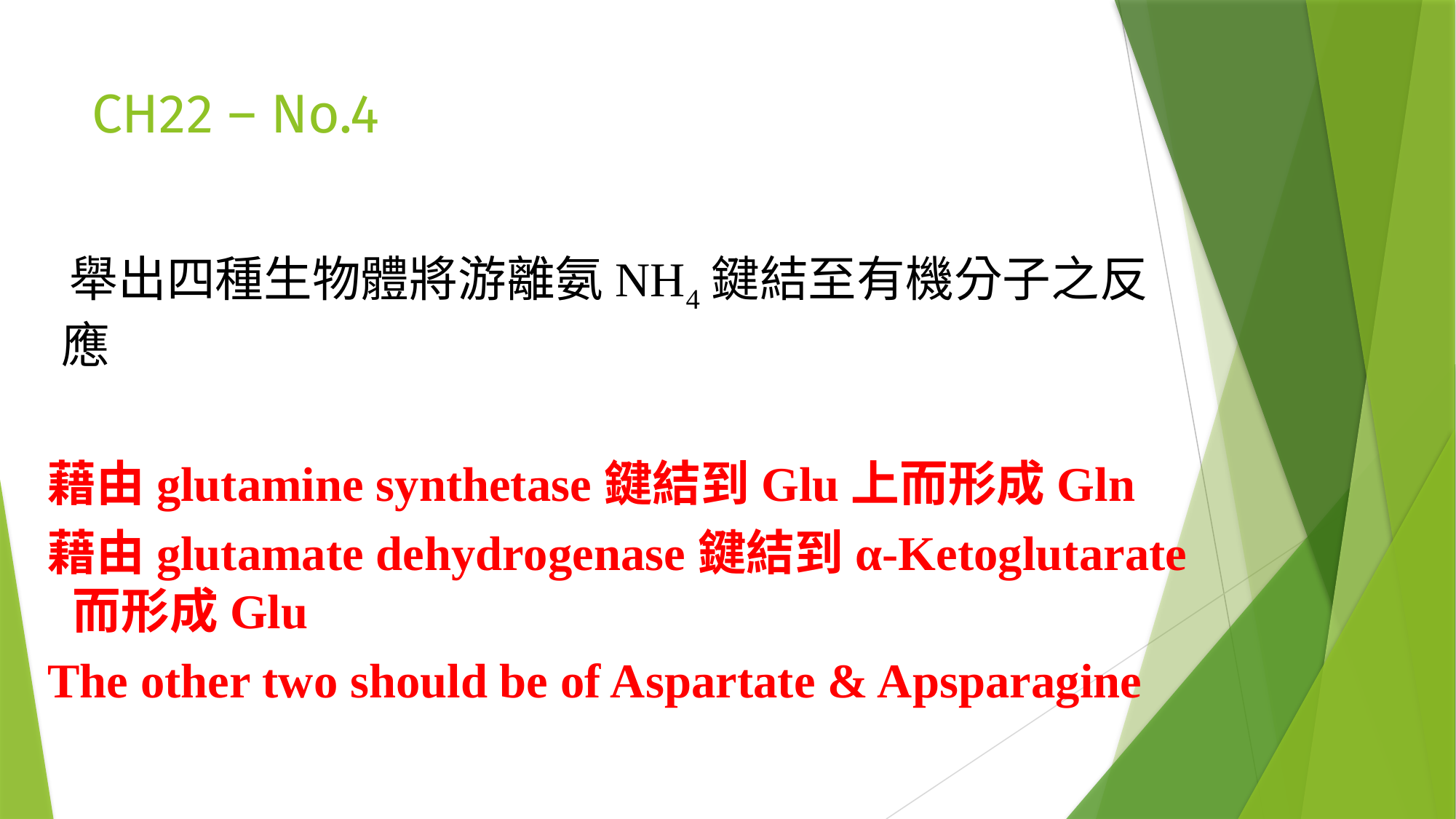

# CH22 – No.4
  舉出四種生物體將游離氨NH4鍵結至有機分子之反應

藉由glutamine synthetase鍵結到Glu上而形成Gln
藉由glutamate dehydrogenase鍵結到α-Ketoglutarate而形成Glu
The other two should be of Aspartate & Apsparagine